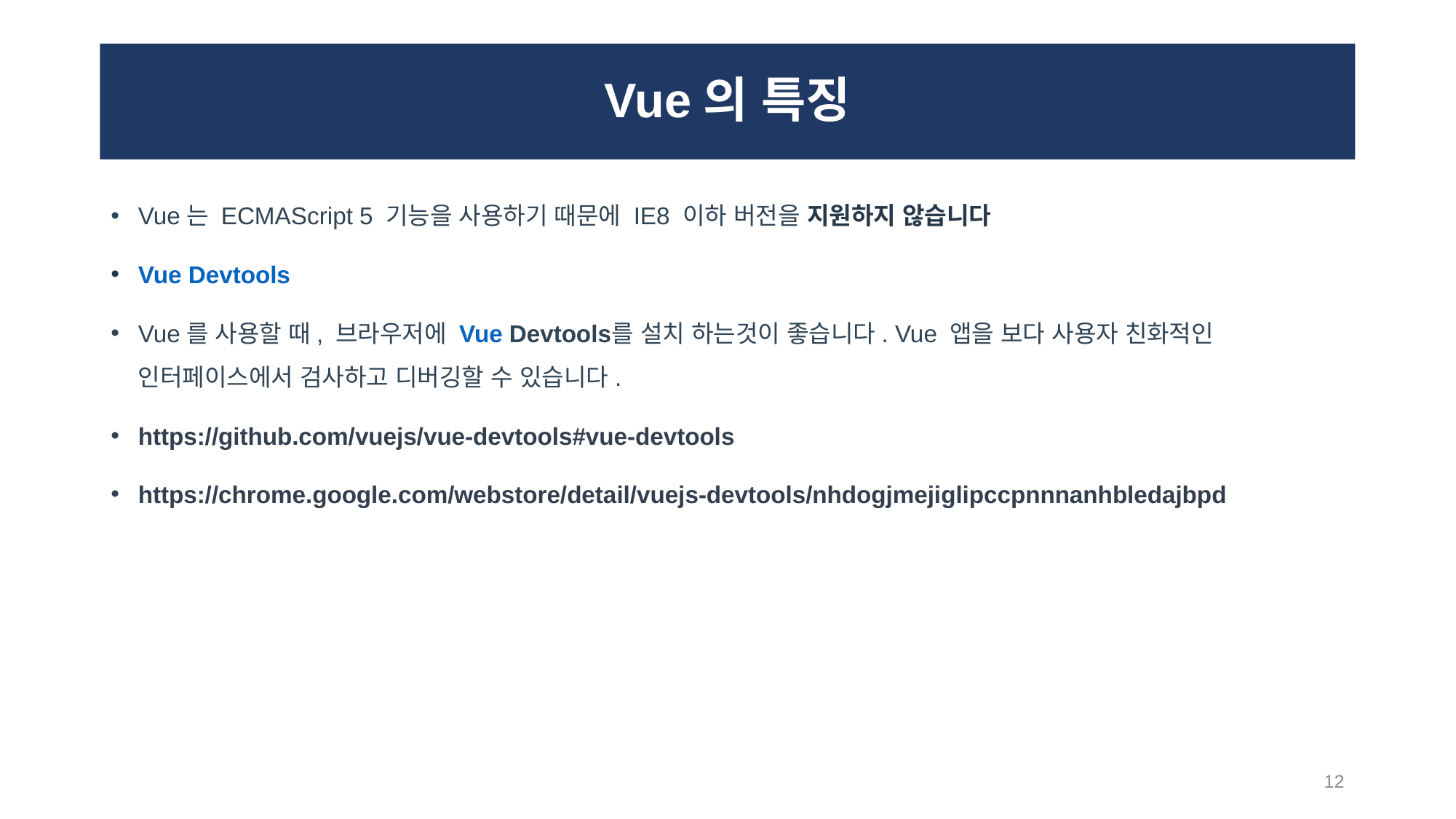

# Vue의 특징
Vue는 ECMAScript 5 기능을 사용하기 때문에 IE8 이하 버전을 지원하지 않습니다
Vue Devtools
Vue를 사용할 때, 브라우저에 Vue Devtools를 설치 하는것이 좋습니다. Vue 앱을 보다 사용자 친화적인 인터페이스에서 검사하고 디버깅할 수 있습니다.
https://github.com/vuejs/vue-devtools#vue-devtools
https://chrome.google.com/webstore/detail/vuejs-devtools/nhdogjmejiglipccpnnnanhbledajbpd
12